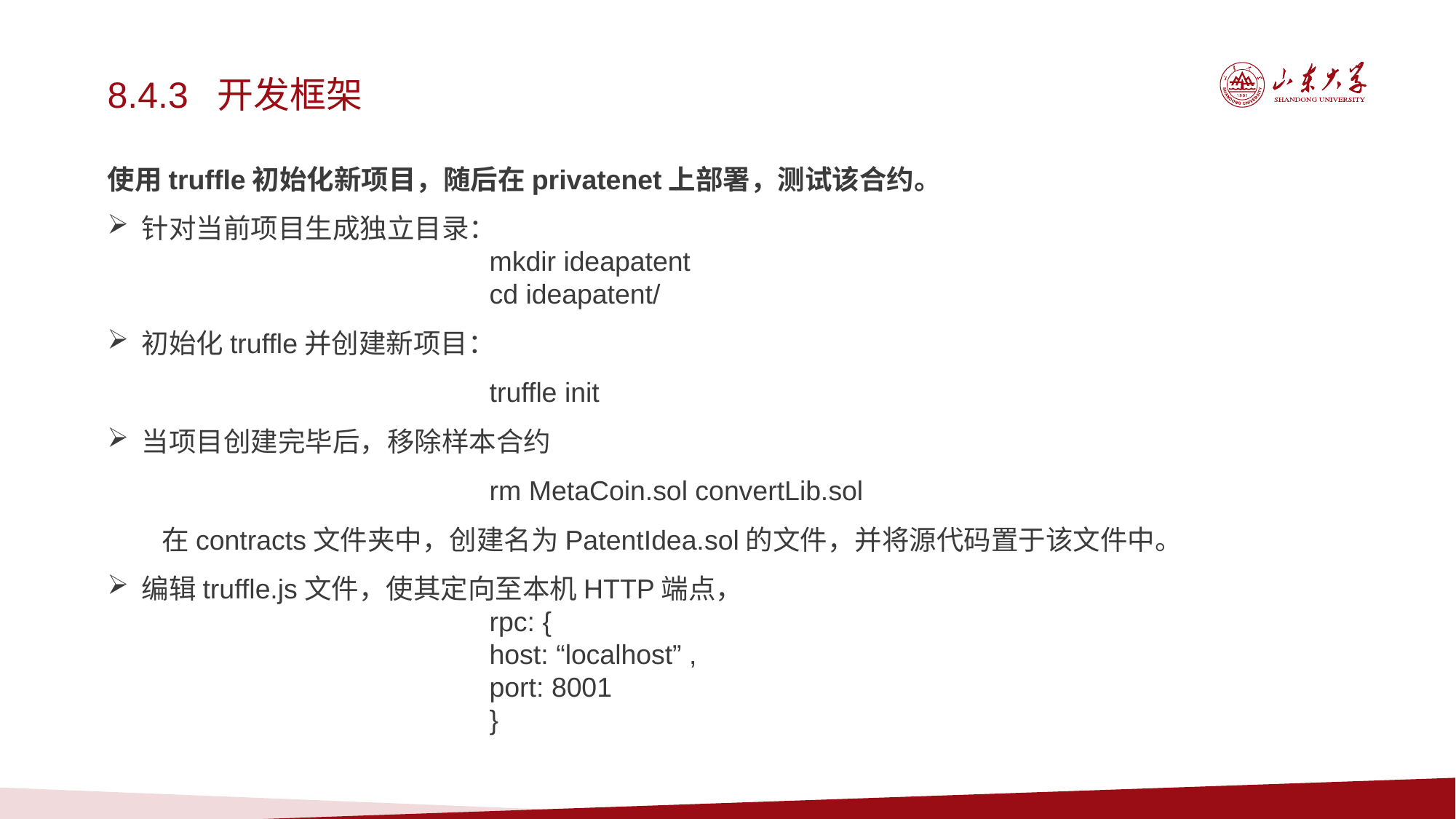

8.4.3  开发框架
使用truffle初始化新项目，随后在privatenet上部署，测试该合约。
针对当前项目生成独立目录：
mkdir ideapatent
cd ideapatent/
初始化truffle并创建新项目：
truffle init
当项目创建完毕后，移除样本合约
rm MetaCoin.sol convertLib.sol
在contracts文件夹中，创建名为PatentIdea.sol的文件，并将源代码置于该文件中。
编辑truffle.js文件，使其定向至本机HTTP端点，
rpc: {
host: “localhost” ,
port: 8001
}